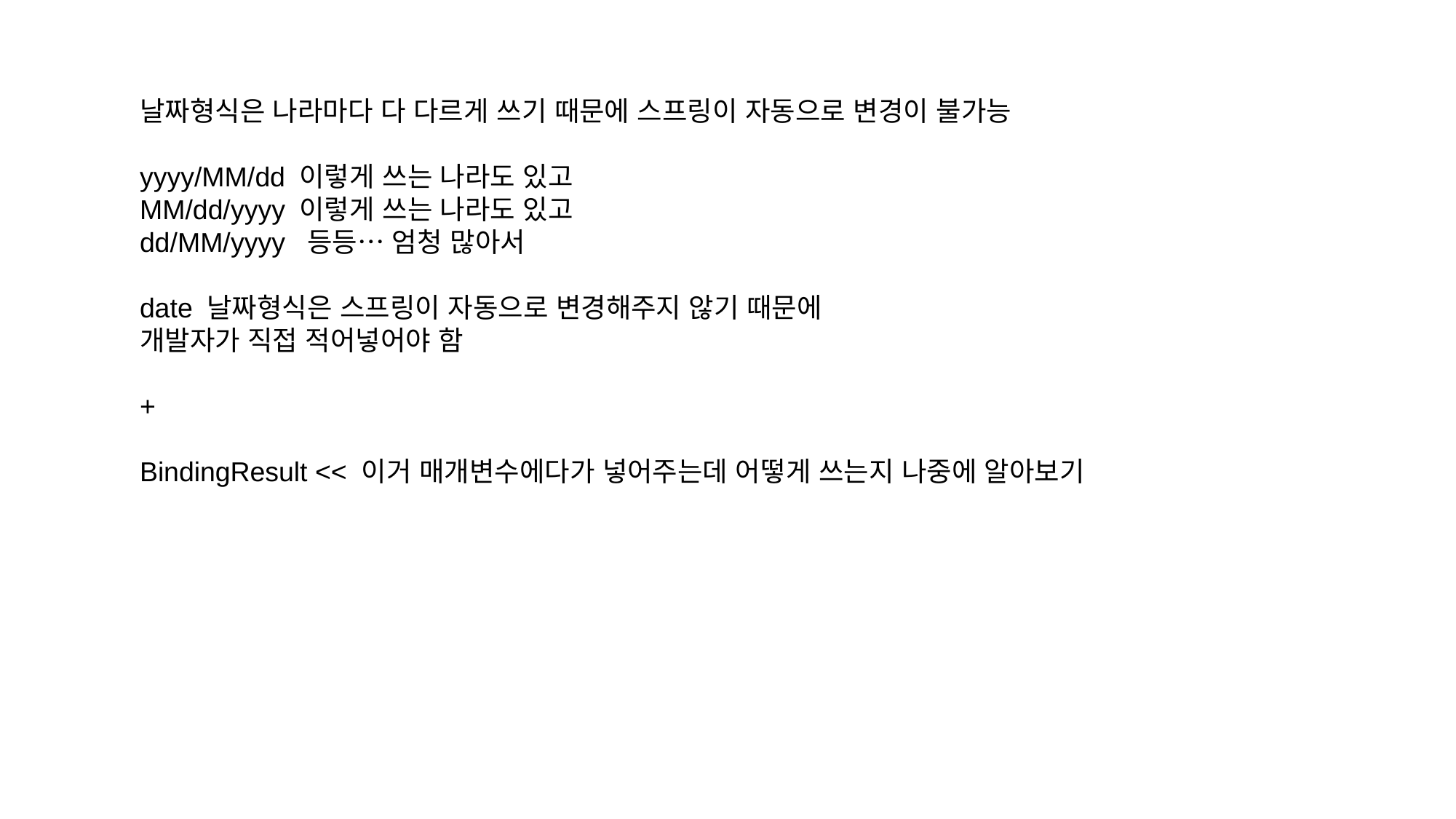

날짜형식은 나라마다 다 다르게 쓰기 때문에 스프링이 자동으로 변경이 불가능

yyyy/MM/dd 이렇게 쓰는 나라도 있고
MM/dd/yyyy 이렇게 쓰는 나라도 있고
dd/MM/yyyy  등등… 엄청 많아서

date 날짜형식은 스프링이 자동으로 변경해주지 않기 때문에
개발자가 직접 적어넣어야 함

+

BindingResult << 이거 매개변수에다가 넣어주는데 어떻게 쓰는지 나중에 알아보기